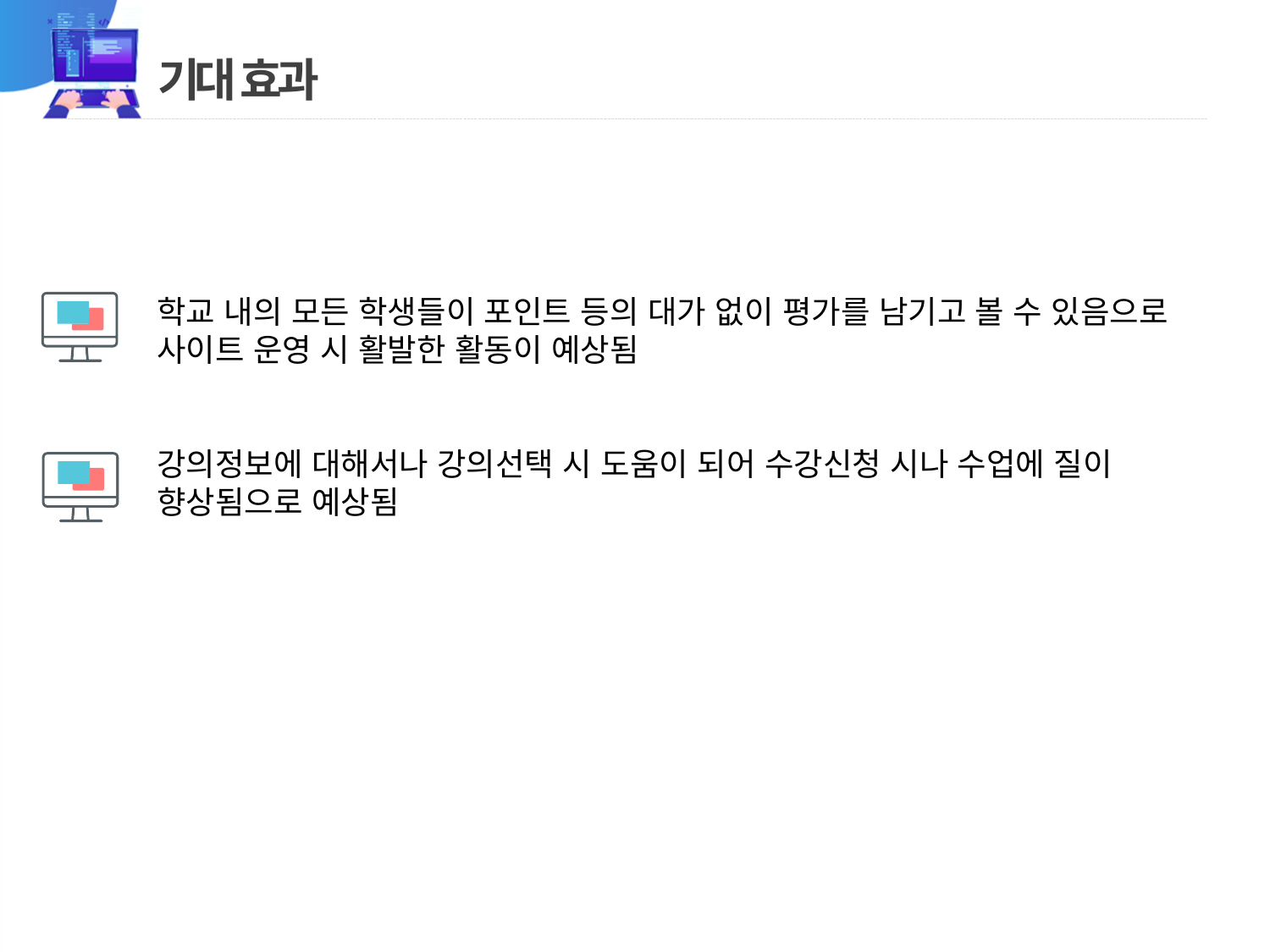

# 기대 효과
학교 내의 모든 학생들이 포인트 등의 대가 없이 평가를 남기고 볼 수 있음으로 사이트 운영 시 활발한 활동이 예상됨

강의정보에 대해서나 강의선택 시 도움이 되어 수강신청 시나 수업에 질이 향상됨으로 예상됨